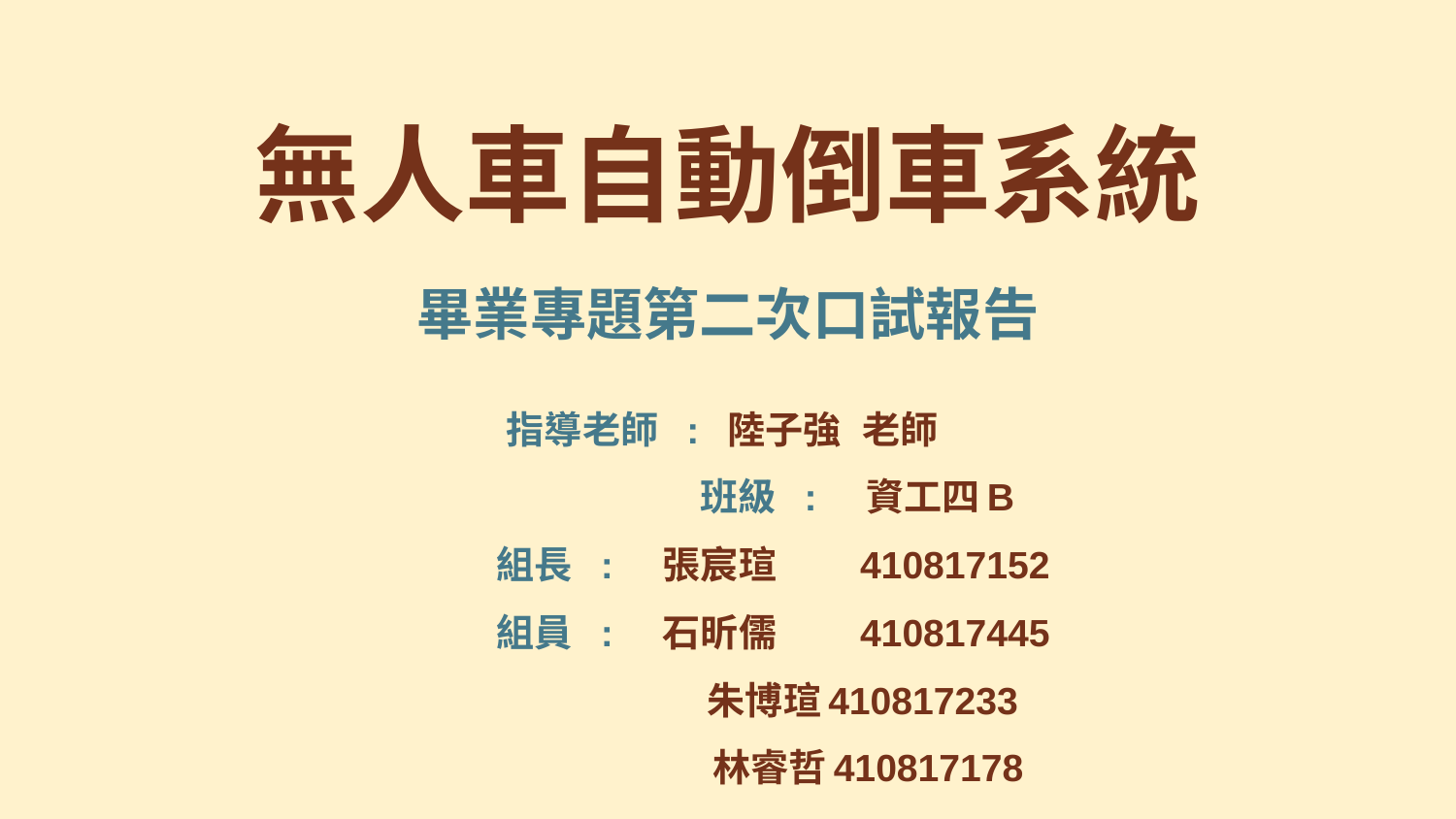

# 無人車自動倒車系統
畢業專題第二次口試報告
指導老師  :  陸子強  老師
班級  :    資工四B
組長  :    張宸瑄	410817152
組員  :    石昕儒	410817445
	              朱博瑄410817233
	               林睿哲410817178